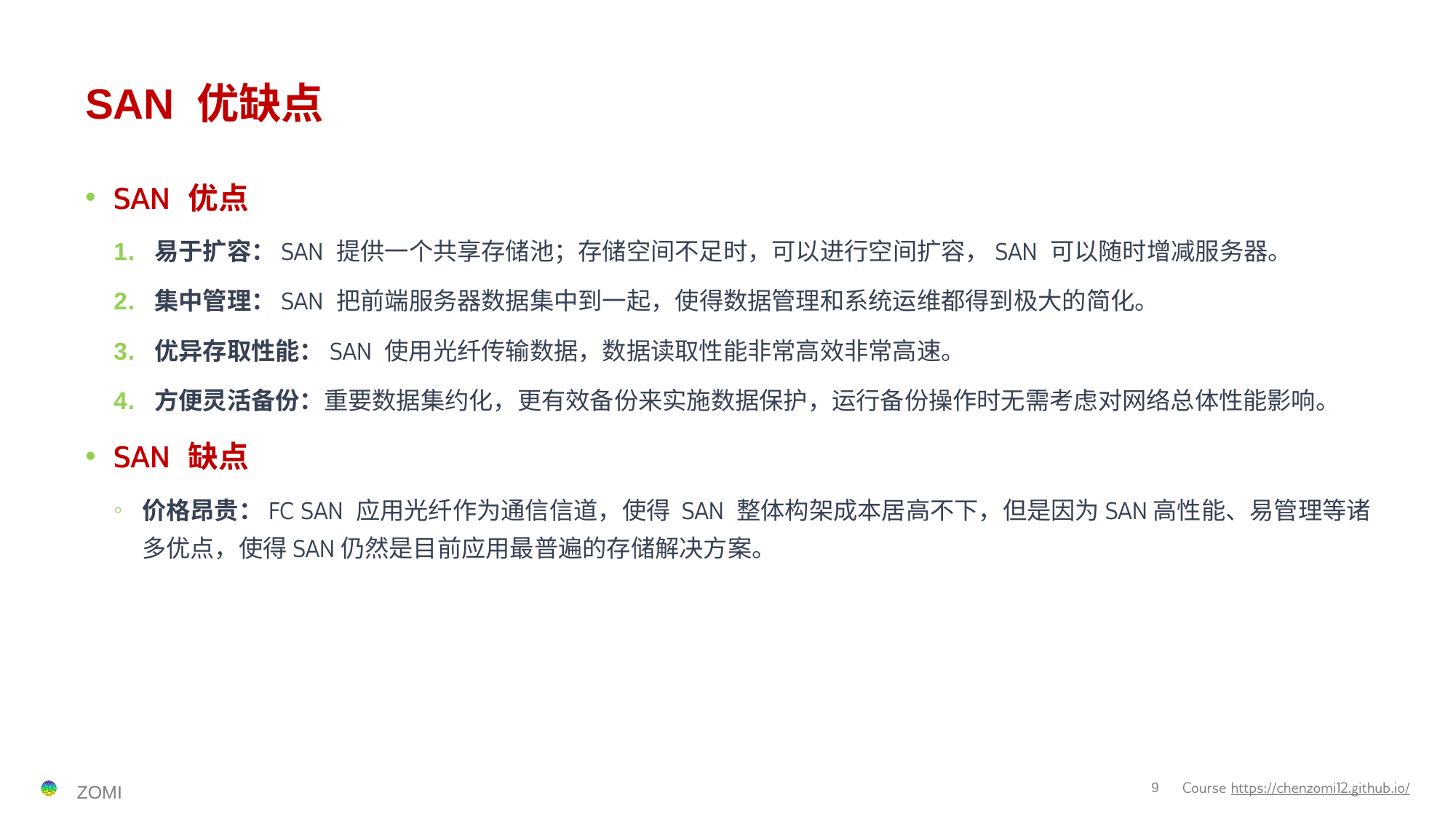

# SAN 优缺点
SAN 优点
易于扩容：SAN 提供一个共享存储池；存储空间不足时，可以进行空间扩容，SAN 可以随时增减服务器。
集中管理：SAN 把前端服务器数据集中到一起，使得数据管理和系统运维都得到极大的简化。
优异存取性能：SAN 使用光纤传输数据，数据读取性能非常高效非常高速。
方便灵活备份：重要数据集约化，更有效备份来实施数据保护，运行备份操作时无需考虑对网络总体性能影响。
SAN 缺点
价格昂贵：FC SAN 应用光纤作为通信信道，使得 SAN 整体构架成本居高不下，但是因为SAN高性能、易管理等诸多优点，使得SAN仍然是目前应用最普遍的存储解决方案。